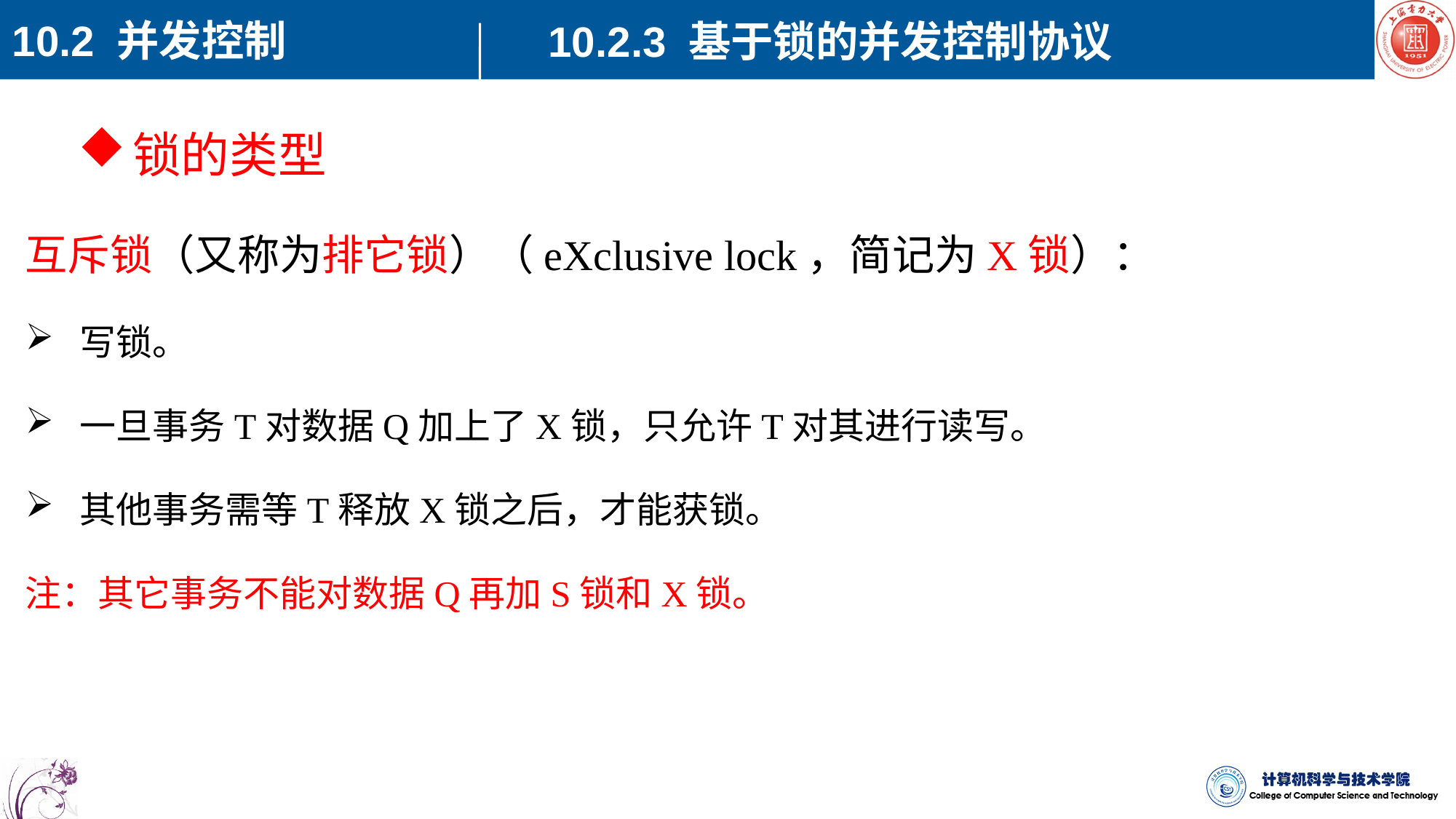

10.2 并发控制
10.2.3 基于锁的并发控制协议
锁的类型
互斥锁（又称为排它锁）（eXclusive lock，简记为X锁）：
写锁。
一旦事务T对数据Q加上了X锁，只允许T对其进行读写。
其他事务需等T释放X锁之后，才能获锁。
注：其它事务不能对数据Q再加S锁和X锁。